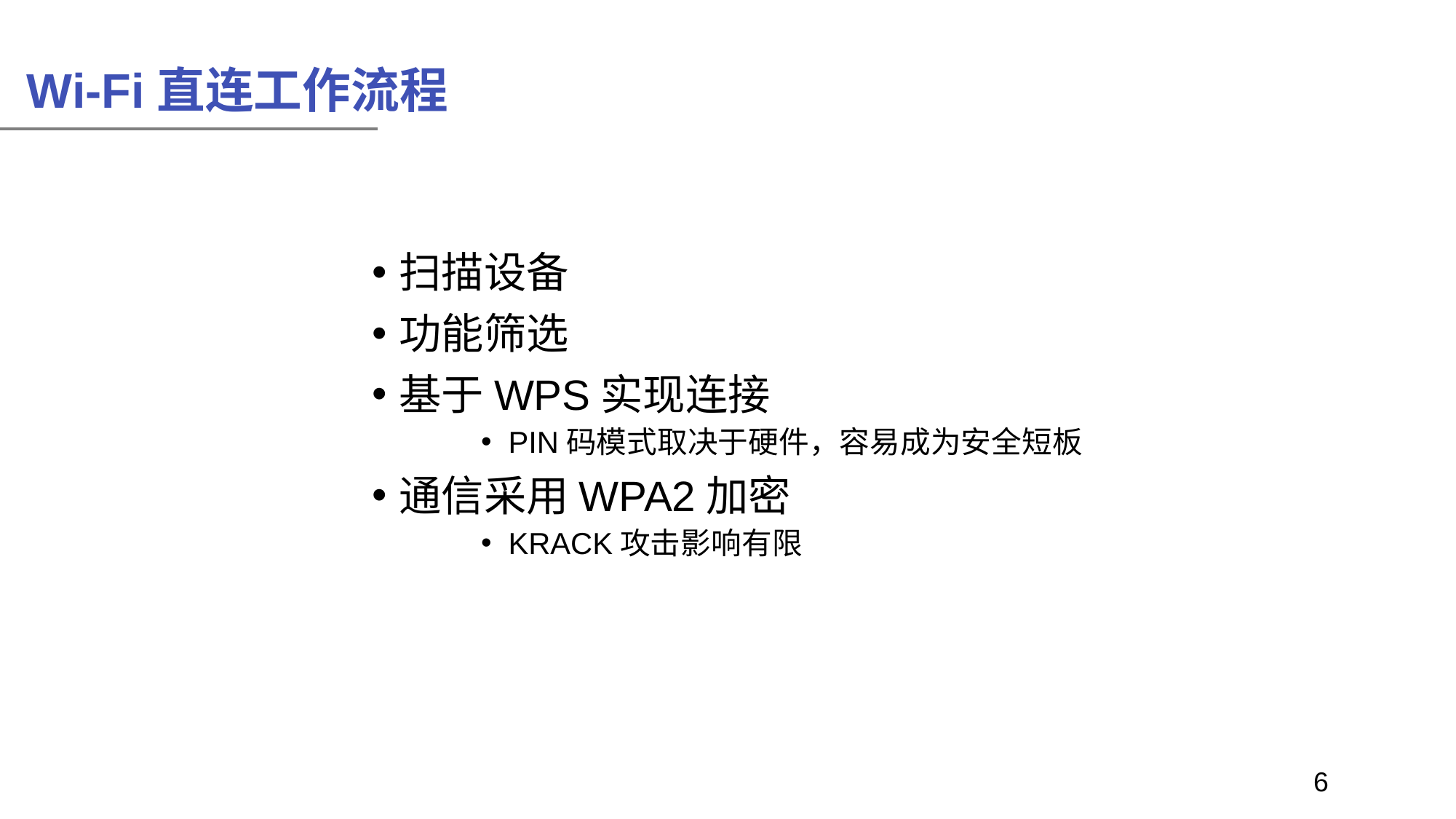

Wi-Fi直连工作流程
扫描设备
功能筛选
基于WPS实现连接
PIN码模式取决于硬件，容易成为安全短板
通信采用WPA2加密
KRACK攻击影响有限
                                    6